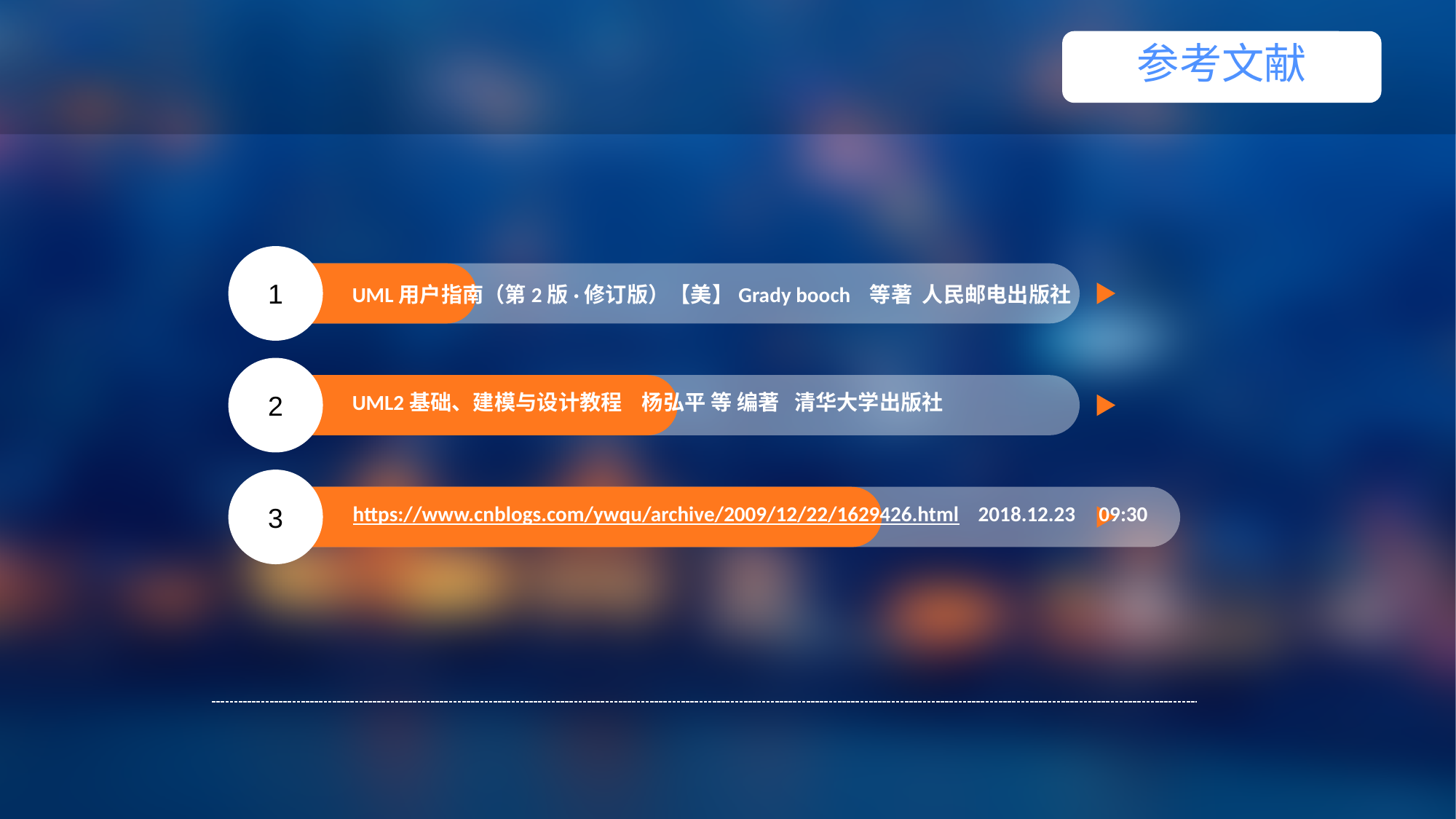

参考文献
1
1
                     点击添加标题

UML用户指南（第2版·修订版）【美】Grady booch   等著  人民邮电出版社

2

UML2基础、建模与设计教程    杨弘平 等 编著   清华大学出版社

3

https://www.cnblogs.com/ywqu/archive/2009/12/22/1629426.html    2018.12.23     09:30